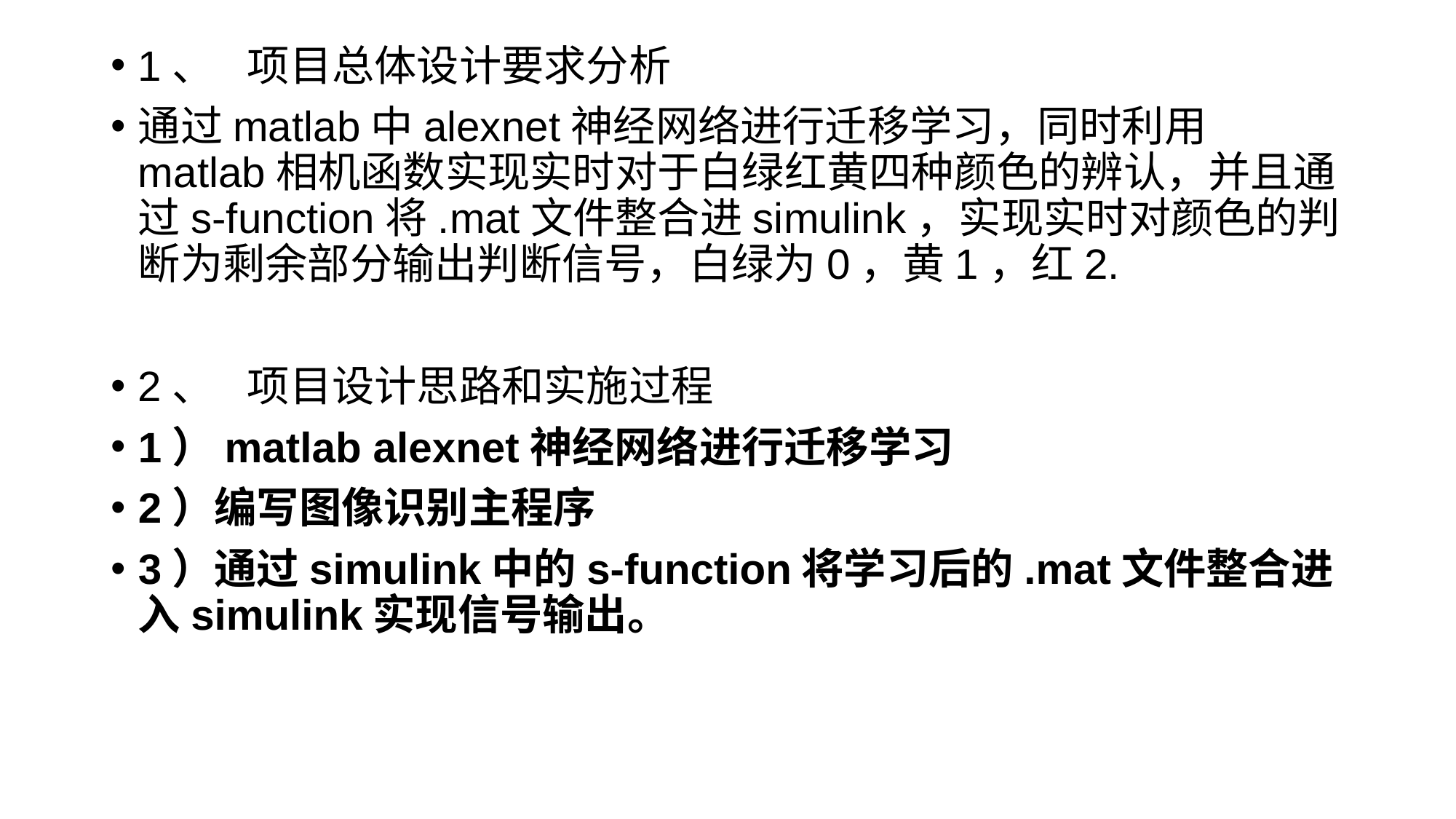

1、	项目总体设计要求分析
通过matlab中alexnet神经网络进行迁移学习，同时利用matlab相机函数实现实时对于白绿红黄四种颜色的辨认，并且通过s-function将.mat文件整合进simulink，实现实时对颜色的判断为剩余部分输出判断信号，白绿为0，黄1，红2.

2、	项目设计思路和实施过程
1）matlab alexnet神经网络进行迁移学习
2）编写图像识别主程序
3）通过simulink中的s-function将学习后的.mat文件整合进入simulink实现信号输出。